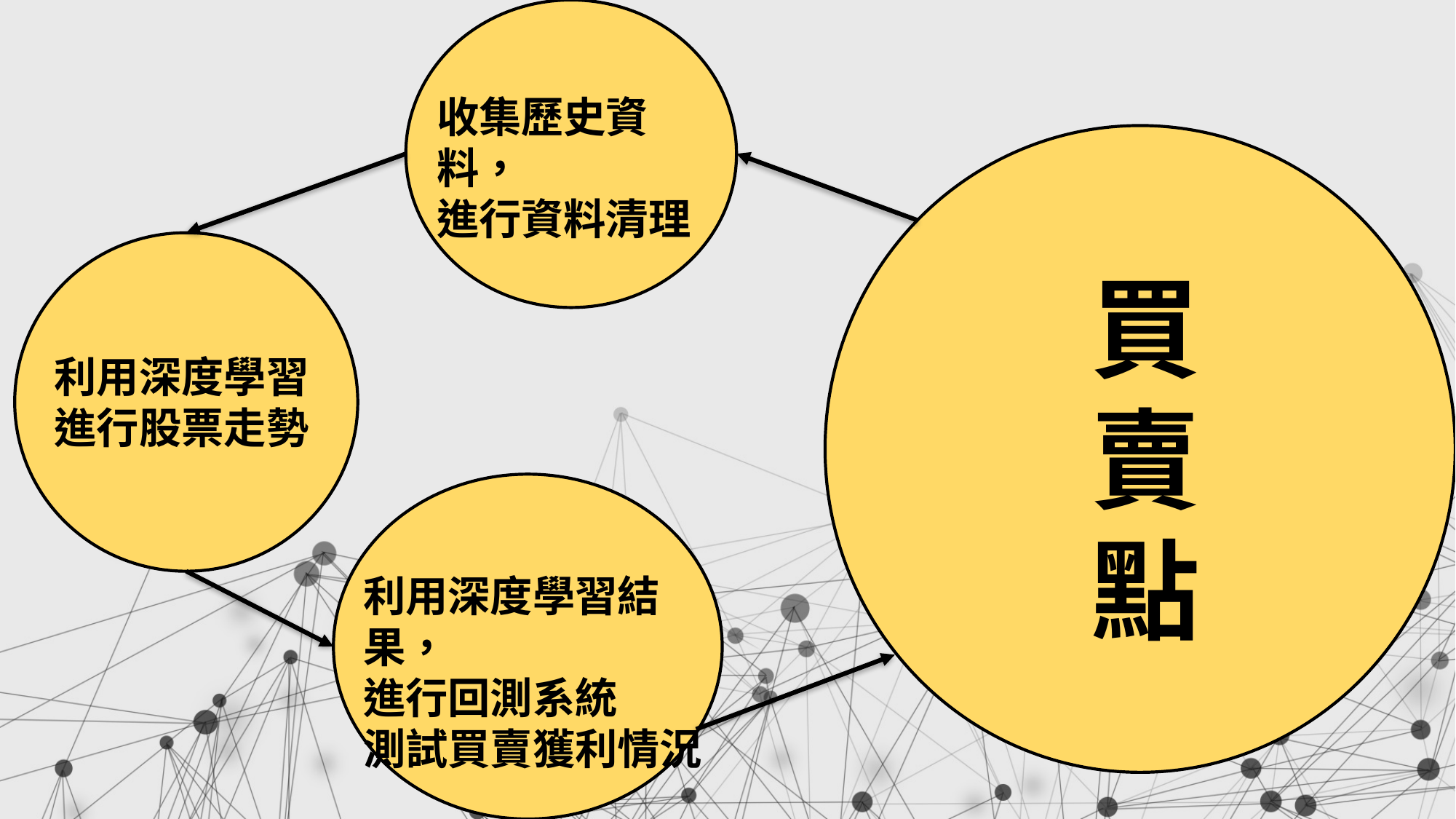

收集歷史資料，
進行資料清理

買賣點
利用深度學習
進行股票走勢

利用深度學習結果，
進行回測系統
測試買賣獲利情況